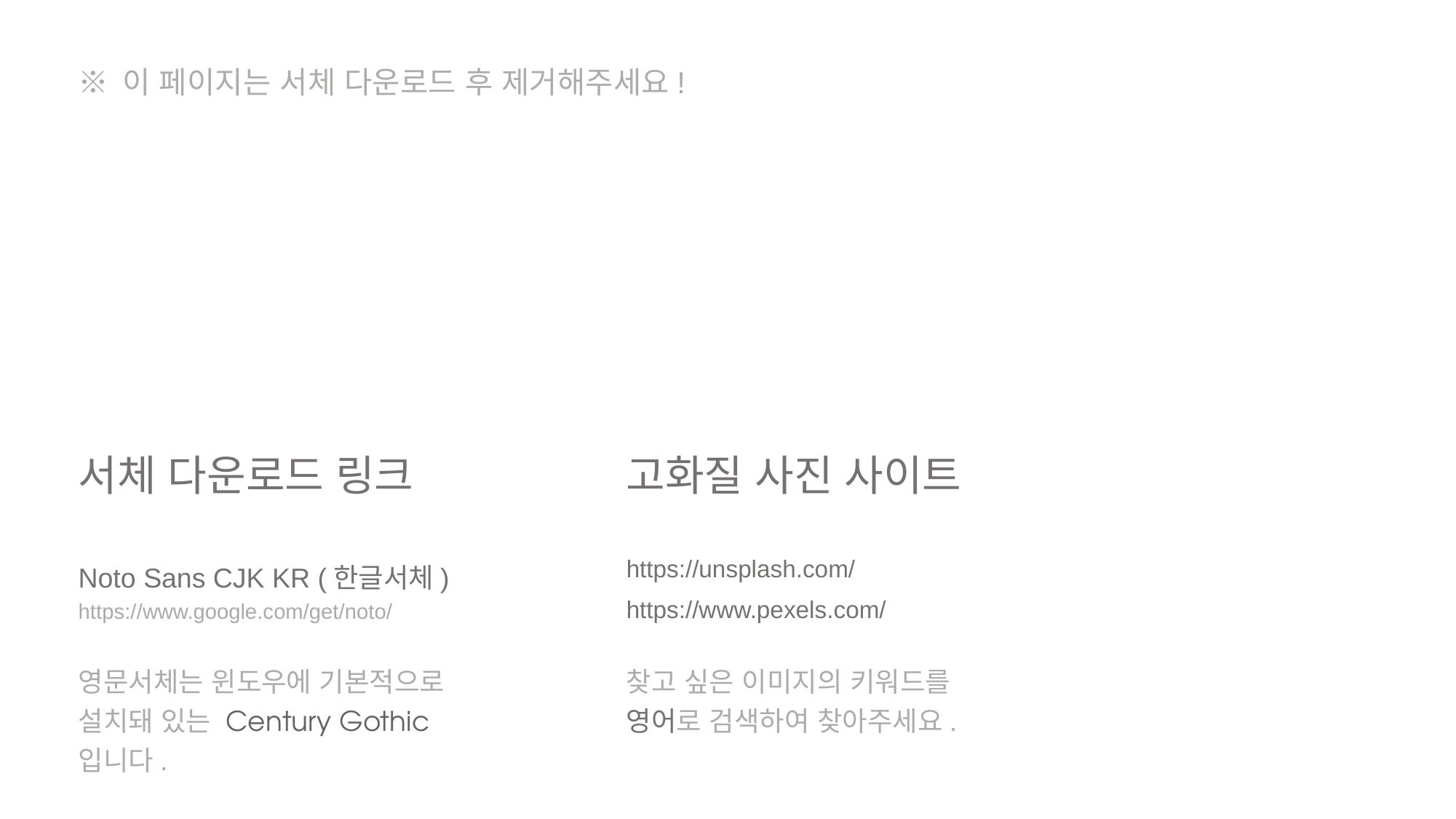

※ 이 페이지는 서체 다운로드 후 제거해주세요!
서체 다운로드 링크
고화질 사진 사이트
https://unsplash.com/
Noto Sans CJK KR (한글서체)
https://www.pexels.com/
https://www.google.com/get/noto/
영문서체는 윈도우에 기본적으로
설치돼 있는 Century Gothic 입니다.
찾고 싶은 이미지의 키워드를
영어로 검색하여 찾아주세요.